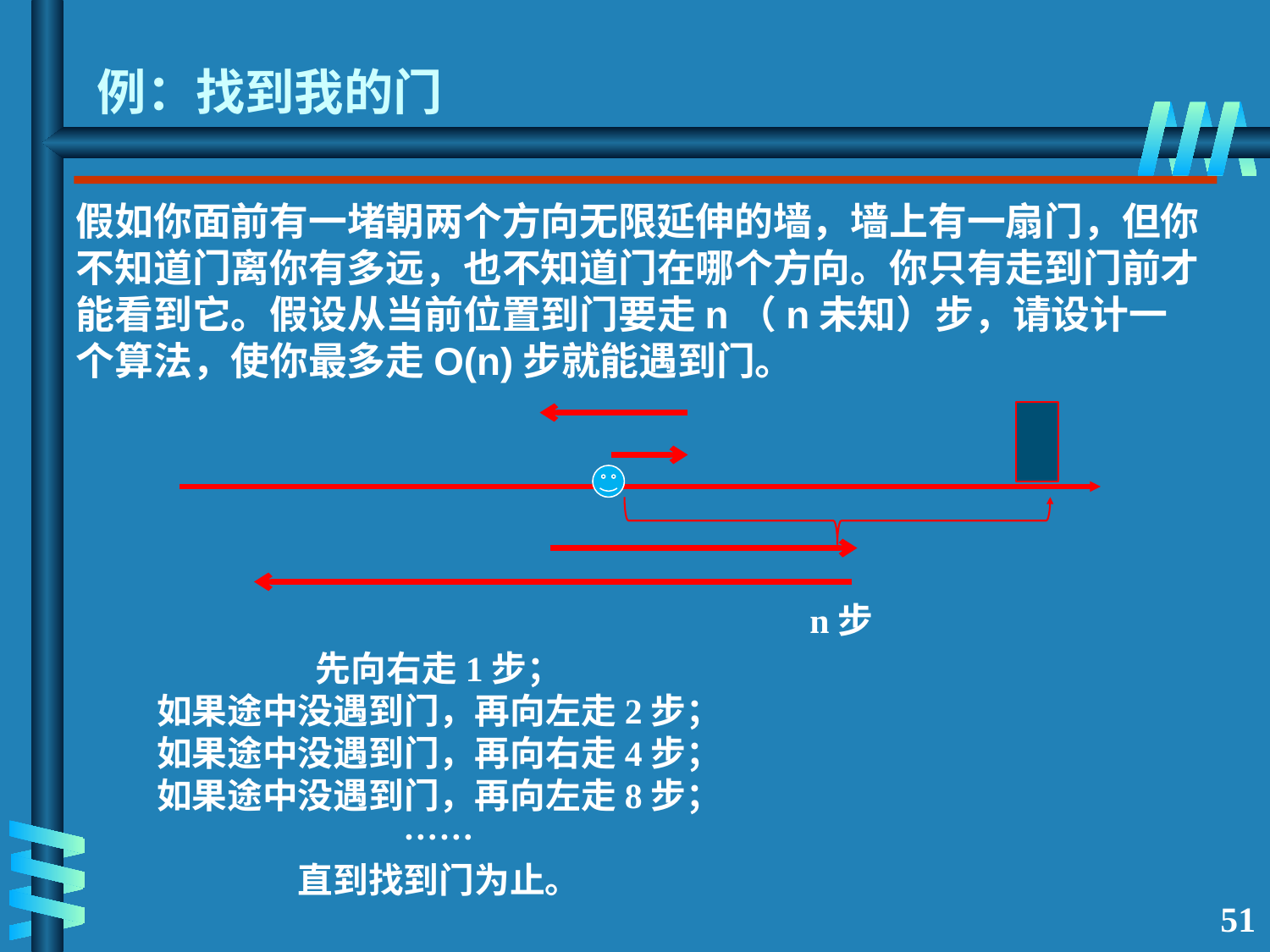

# 例：找到我的门
假如你面前有一堵朝两个方向无限延伸的墙，墙上有一扇门，但你不知道门离你有多远，也不知道门在哪个方向。你只有走到门前才能看到它。假设从当前位置到门要走n（n未知）步，请设计一个算法，使你最多走O(n)步就能遇到门。

n步
先向右走1步；
如果途中没遇到门，再向左走2步；
如果途中没遇到门，再向右走4步；
如果途中没遇到门，再向左走8步；
……
直到找到门为止。
51